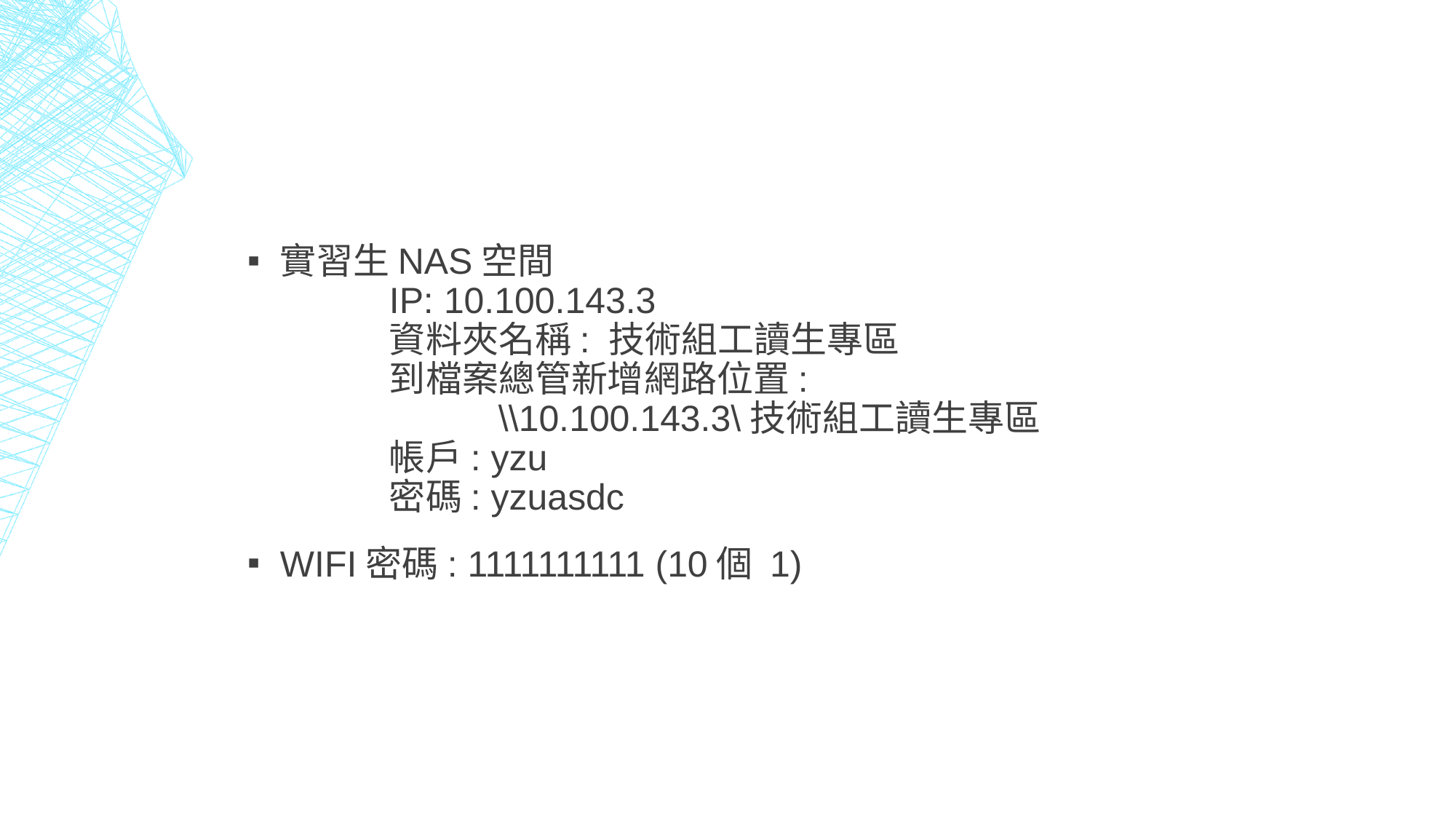

#
實習生NAS空間
	IP: 10.100.143.3
	資料夾名稱: 技術組工讀生專區
	到檔案總管新增網路位置:
		\\10.100.143.3\技術組工讀生專區
	帳戶: yzu
	密碼: yzuasdc
WIFI密碼: 1111111111 (10個 1)